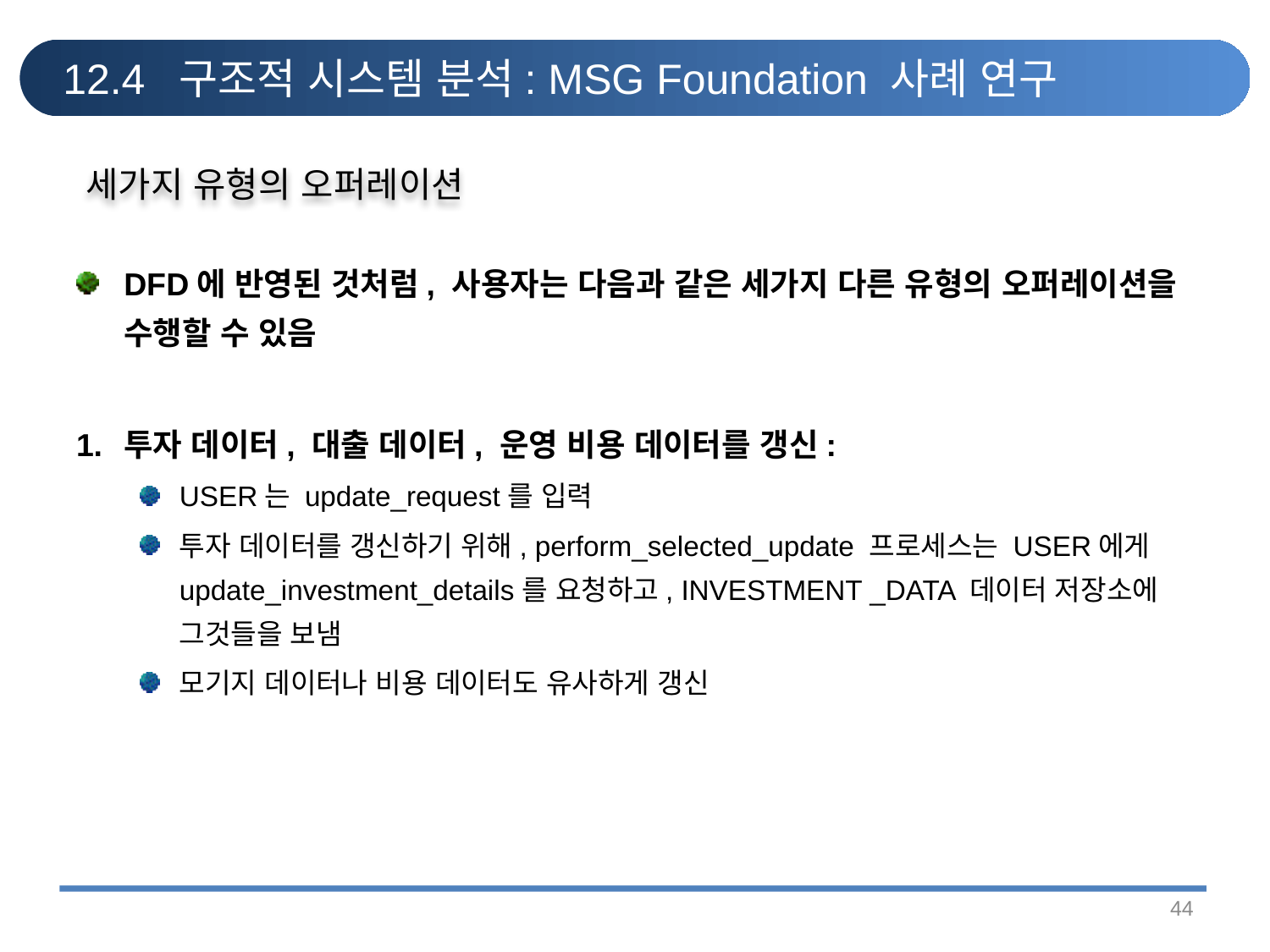

# 12.4  구조적 시스템 분석: MSG Foundation 사례 연구
세가지 유형의 오퍼레이션
DFD에 반영된 것처럼, 사용자는 다음과 같은 세가지 다른 유형의 오퍼레이션을 수행할 수 있음

1.	투자 데이터, 대출 데이터, 운영 비용 데이터를 갱신:
USER는 update_request를 입력
투자 데이터를 갱신하기 위해, perform_selected_update 프로세스는 USER에게 update_investment_details를 요청하고, INVESTMENT _DATA 데이터 저장소에 그것들을 보냄
모기지 데이터나 비용 데이터도 유사하게 갱신
44